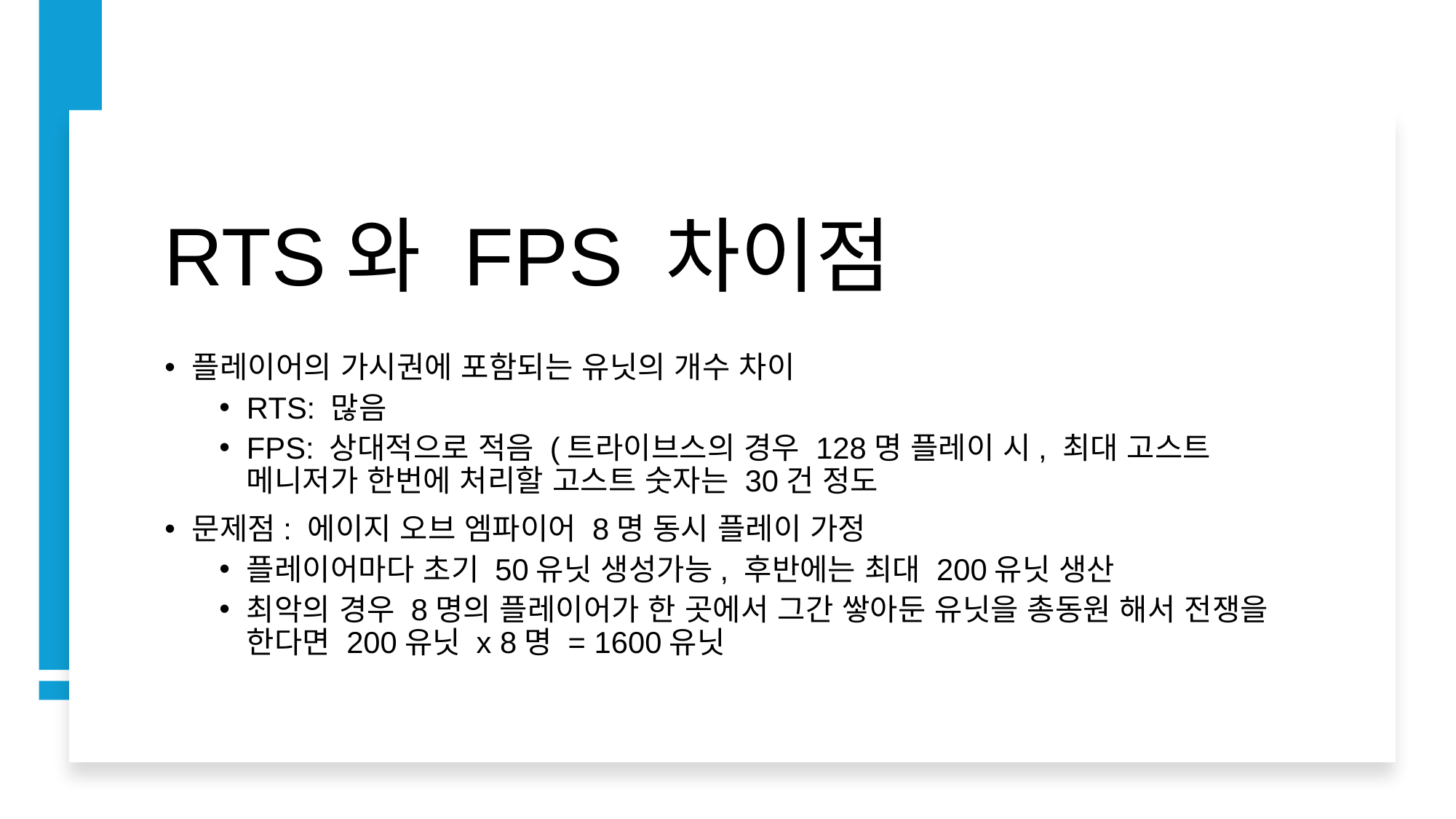

# RTS와 FPS 차이점

플레이어의 가시권에 포함되는 유닛의 개수 차이
RTS: 많음
FPS: 상대적으로 적음 (트라이브스의 경우 128명 플레이 시, 최대 고스트 메니저가 한번에 처리할 고스트 숫자는 30건 정도
문제점: 에이지 오브 엠파이어 8명 동시 플레이 가정
플레이어마다 초기 50유닛 생성가능, 후반에는 최대 200유닛 생산
최악의 경우 8명의 플레이어가 한 곳에서 그간 쌓아둔 유닛을 총동원 해서 전쟁을 한다면 200유닛 x 8명 = 1600유닛